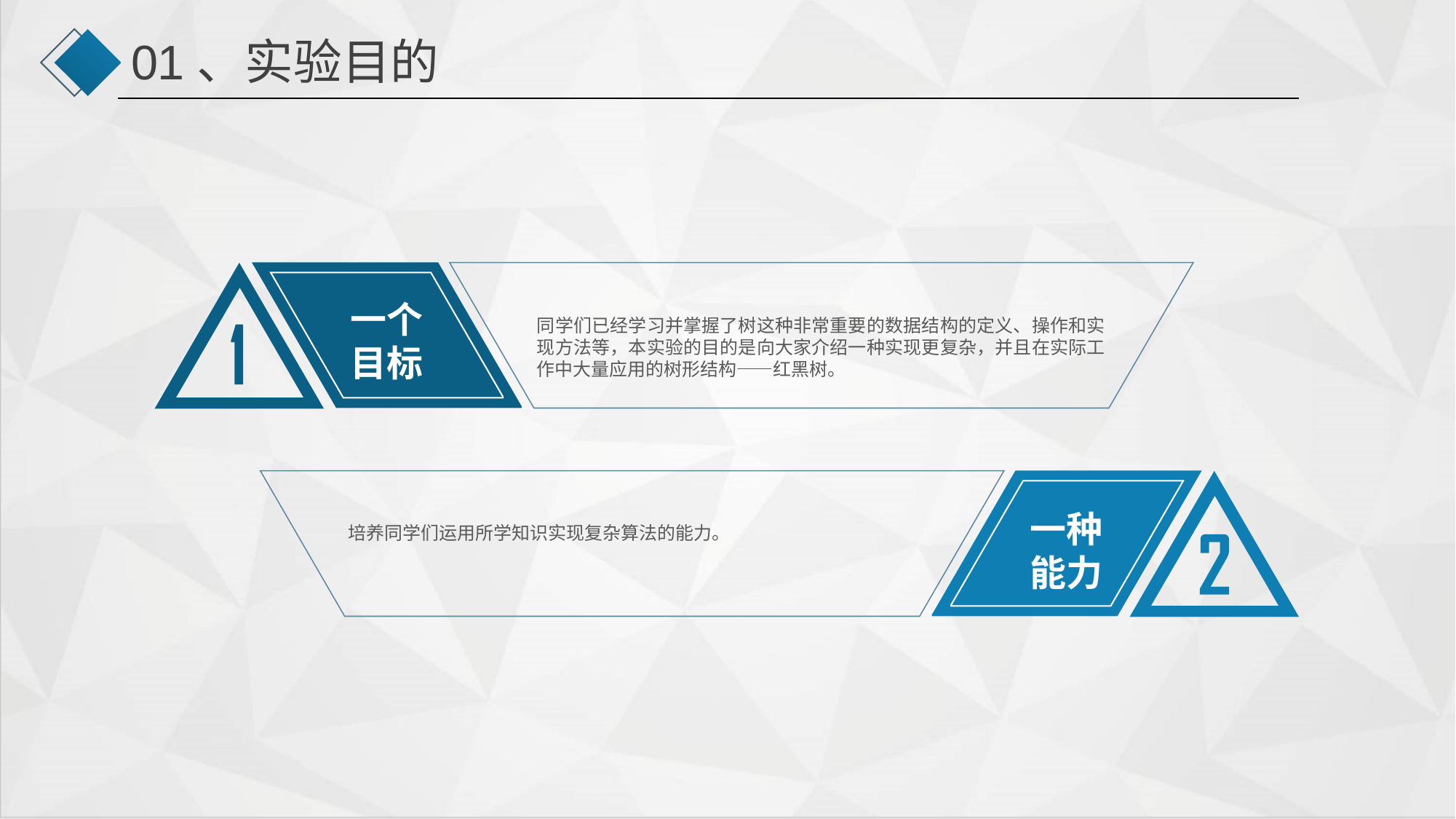

01、实验目的

一个
目标
同学们已经学习并掌握了树这种非常重要的数据结构的定义、操作和实现方法等，本实验的目的是向大家介绍一种实现更复杂，并且在实际工作中大量应用的树形结构——红黑树。

一种
能力
培养同学们运用所学知识实现复杂算法的能力。